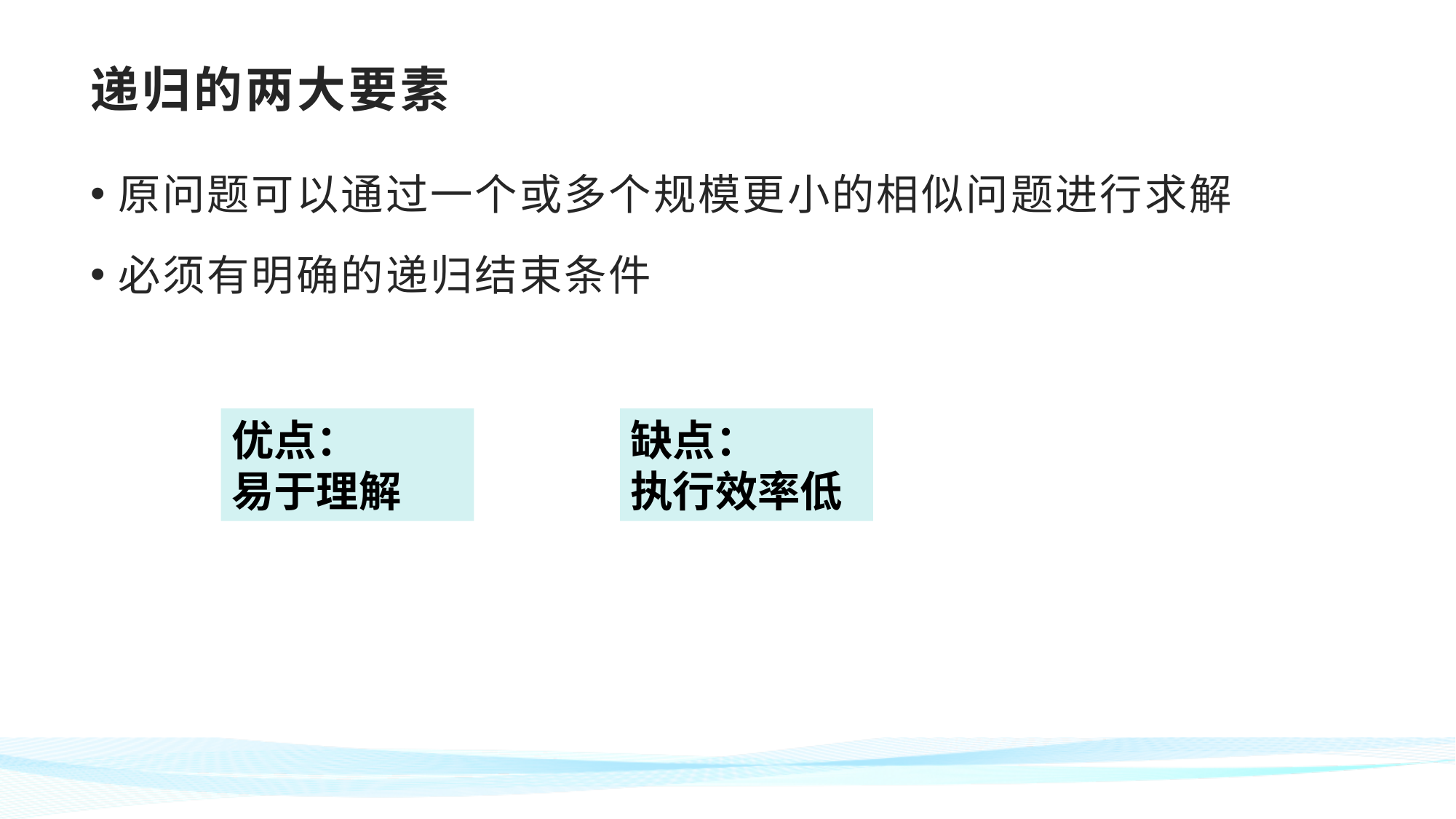

# 递归的两大要素
原问题可以通过一个或多个规模更小的相似问题进行求解
必须有明确的递归结束条件
优点：
易于理解
缺点：
执行效率低